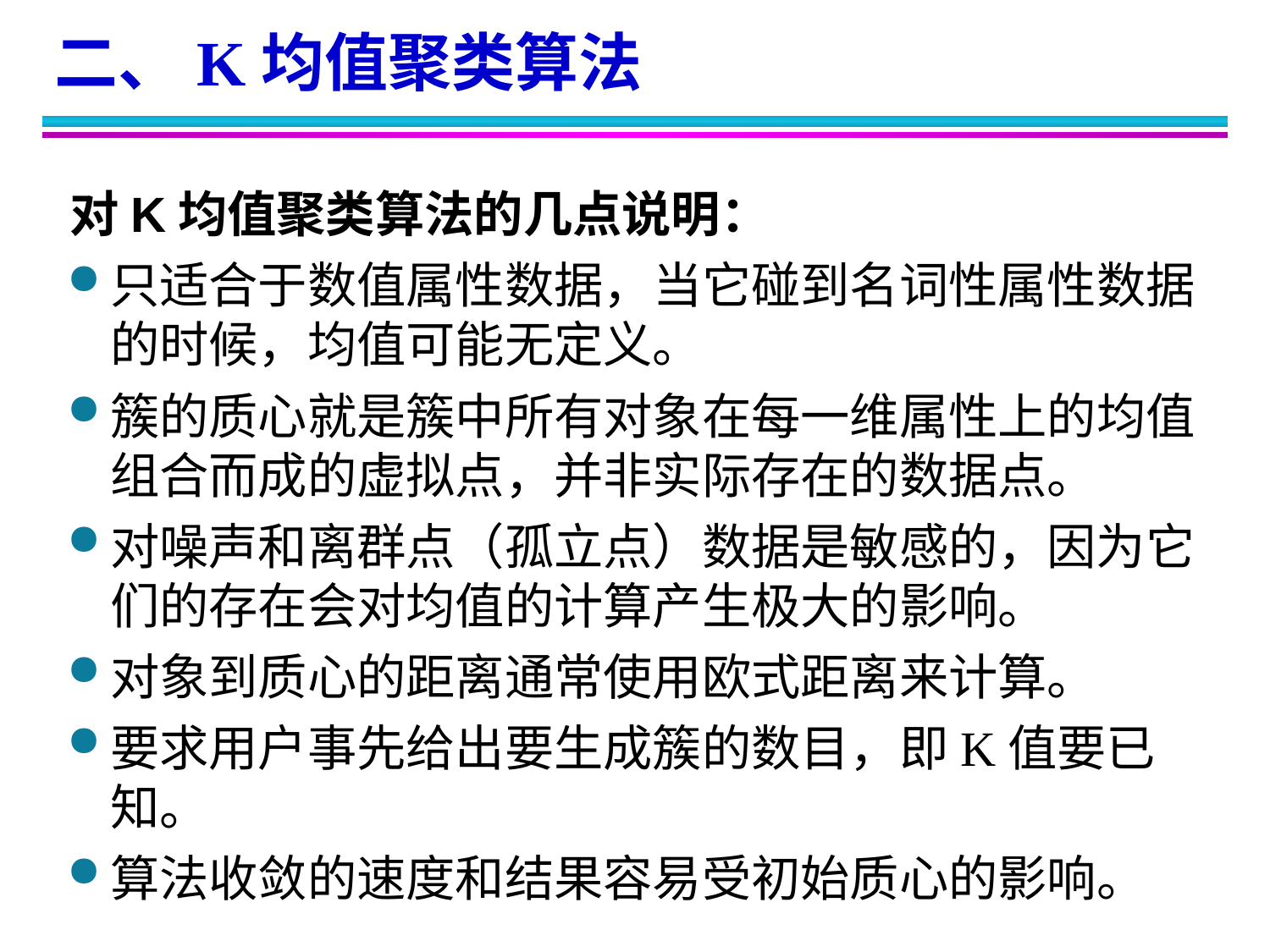

二、K均值聚类算法
对K均值聚类算法的几点说明：
只适合于数值属性数据，当它碰到名词性属性数据的时候，均值可能无定义。
簇的质心就是簇中所有对象在每一维属性上的均值组合而成的虚拟点，并非实际存在的数据点。
对噪声和离群点（孤立点）数据是敏感的，因为它们的存在会对均值的计算产生极大的影响。
对象到质心的距离通常使用欧式距离来计算。
要求用户事先给出要生成簇的数目，即K值要已知。
算法收敛的速度和结果容易受初始质心的影响。